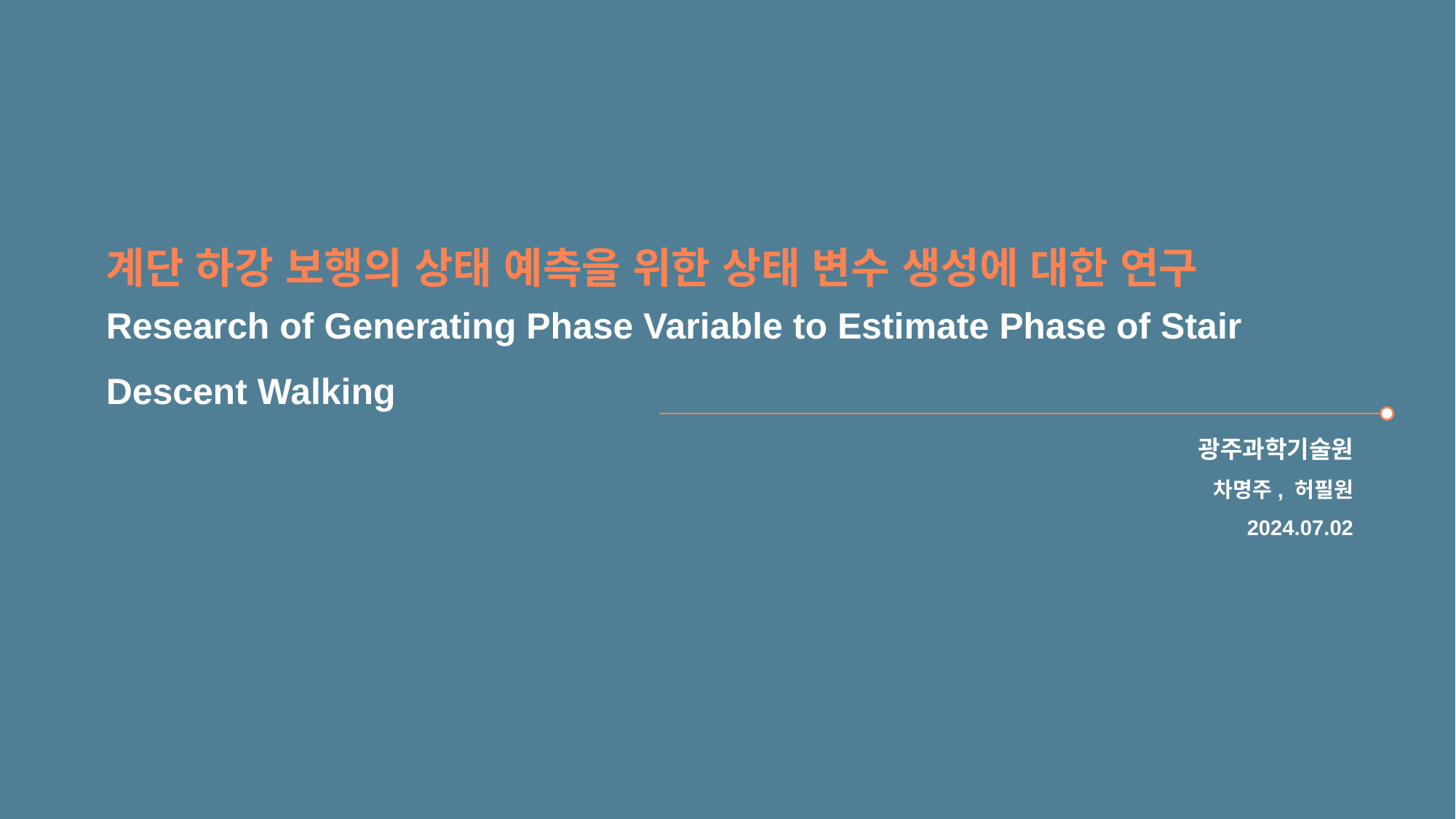

계단 하강 보행의 상태 예측을 위한 상태 변수 생성에 대한 연구
Research of Generating Phase Variable to Estimate Phase of Stair Descent Walking

광주과학기술원
차명주, 허필원
2024.07.02